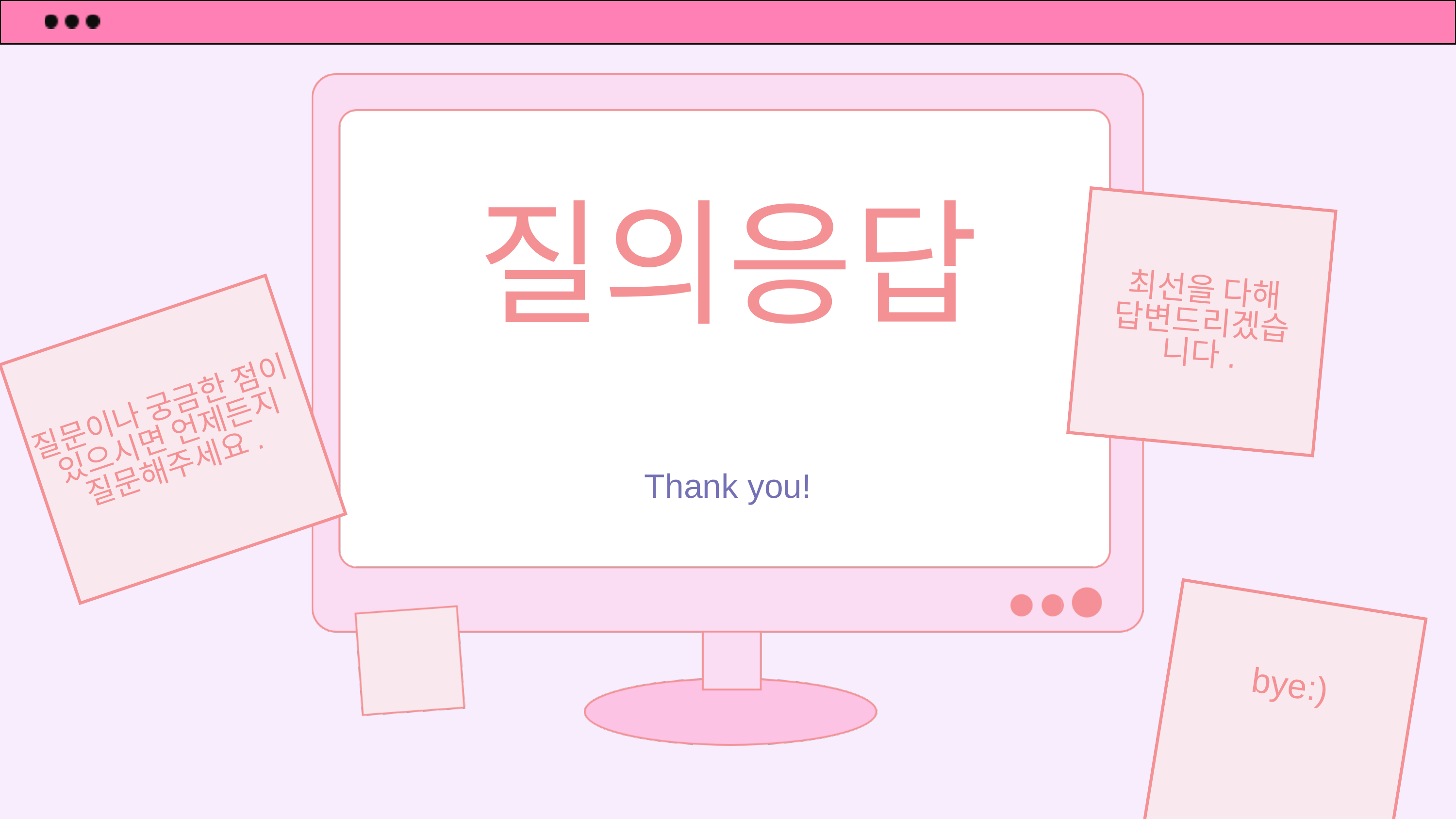

질의응답
최선을 다해 답변드리겠습니다.

질문이나 궁금한 점이 있으시면 언제든지 질문해주세요.
Thank you!

bye:)